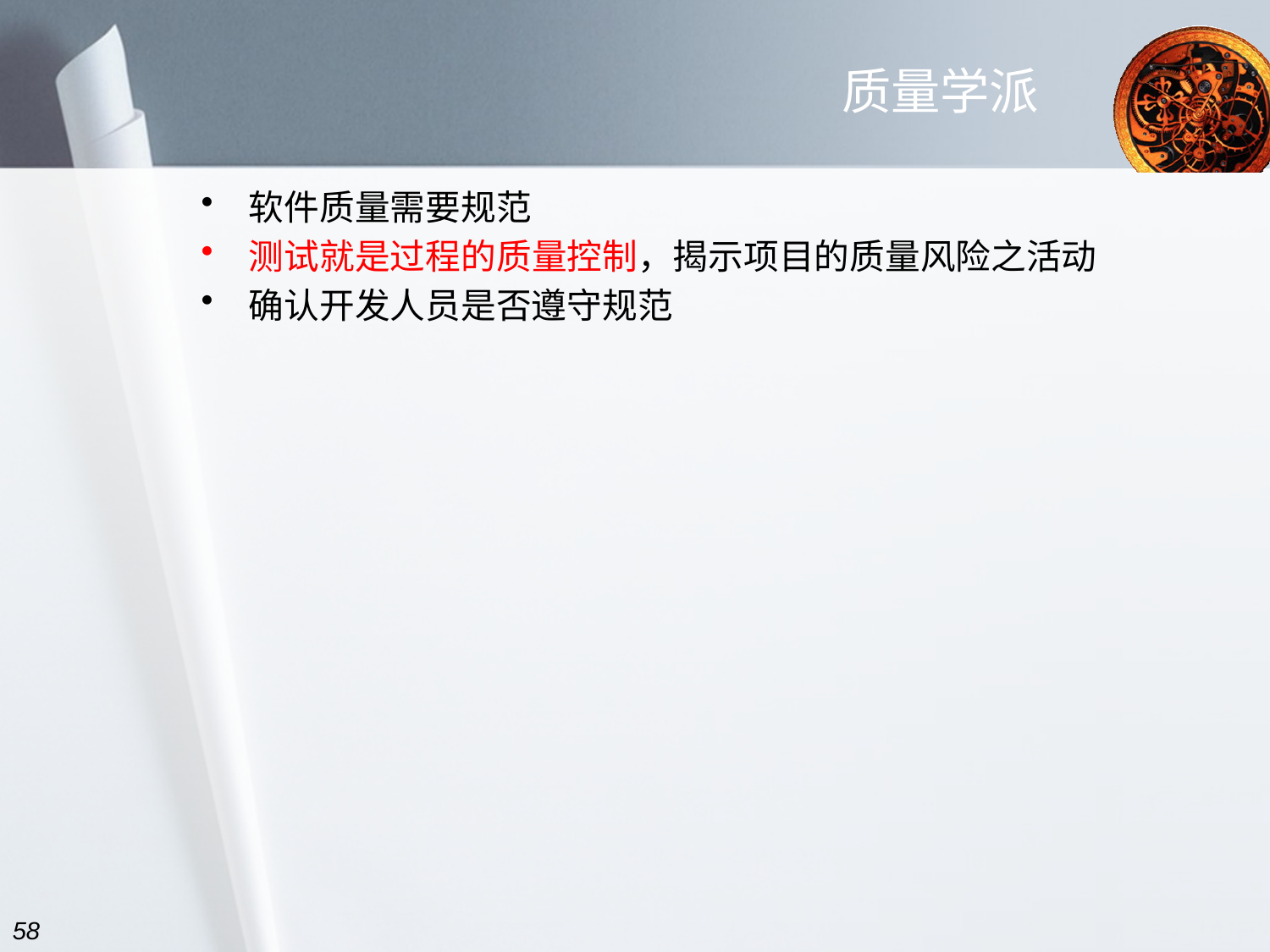

# 质量学派
软件质量需要规范
测试就是过程的质量控制，揭示项目的质量风险之活动
确认开发人员是否遵守规范
58